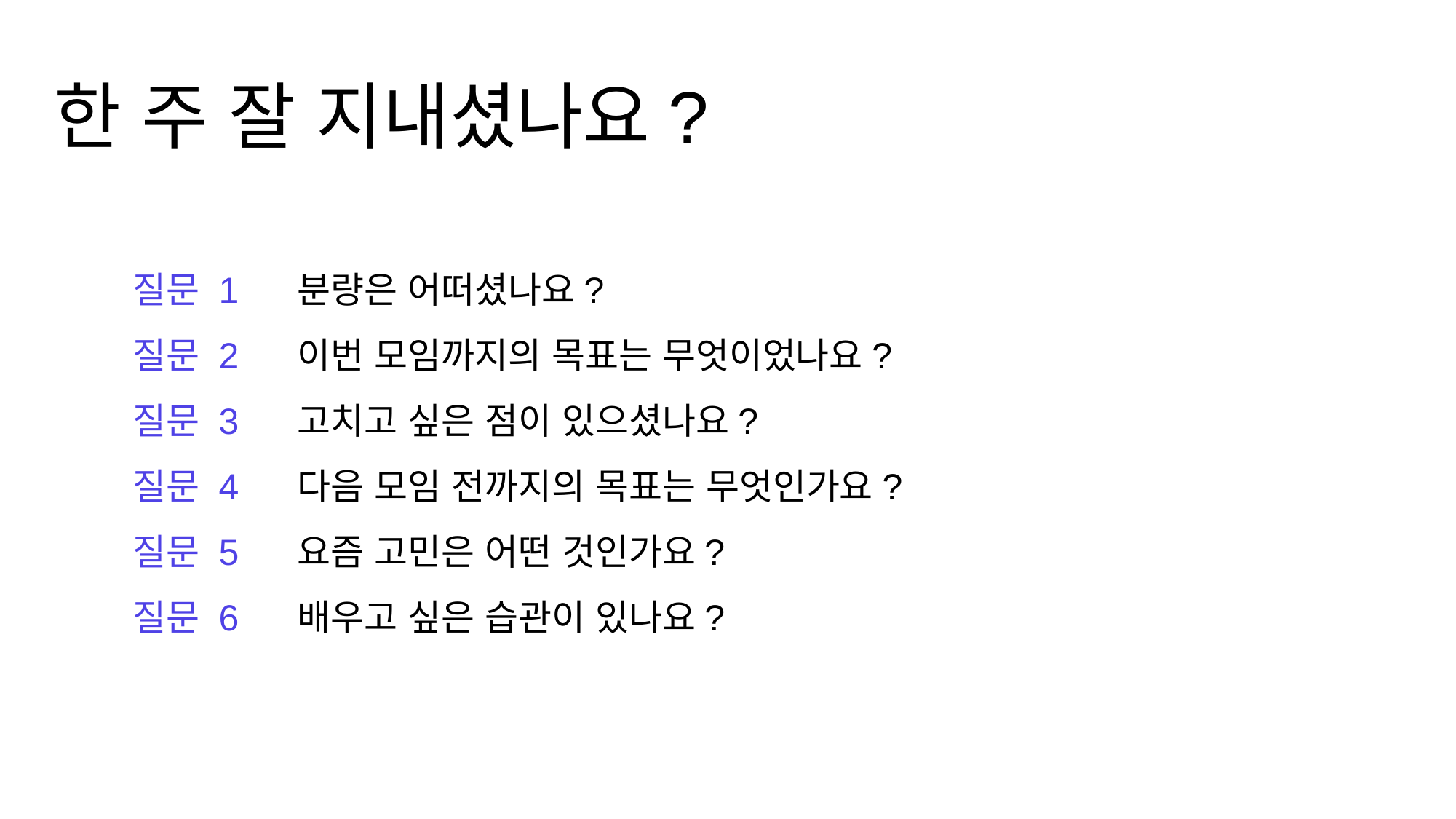

한 주 잘 지내셨나요?
질문 1
질문 2
질문 3
질문 4
질문 5
질문 6
분량은 어떠셨나요?
이번 모임까지의 목표는 무엇이었나요?
고치고 싶은 점이 있으셨나요?
다음 모임 전까지의 목표는 무엇인가요?
요즘 고민은 어떤 것인가요?
배우고 싶은 습관이 있나요?